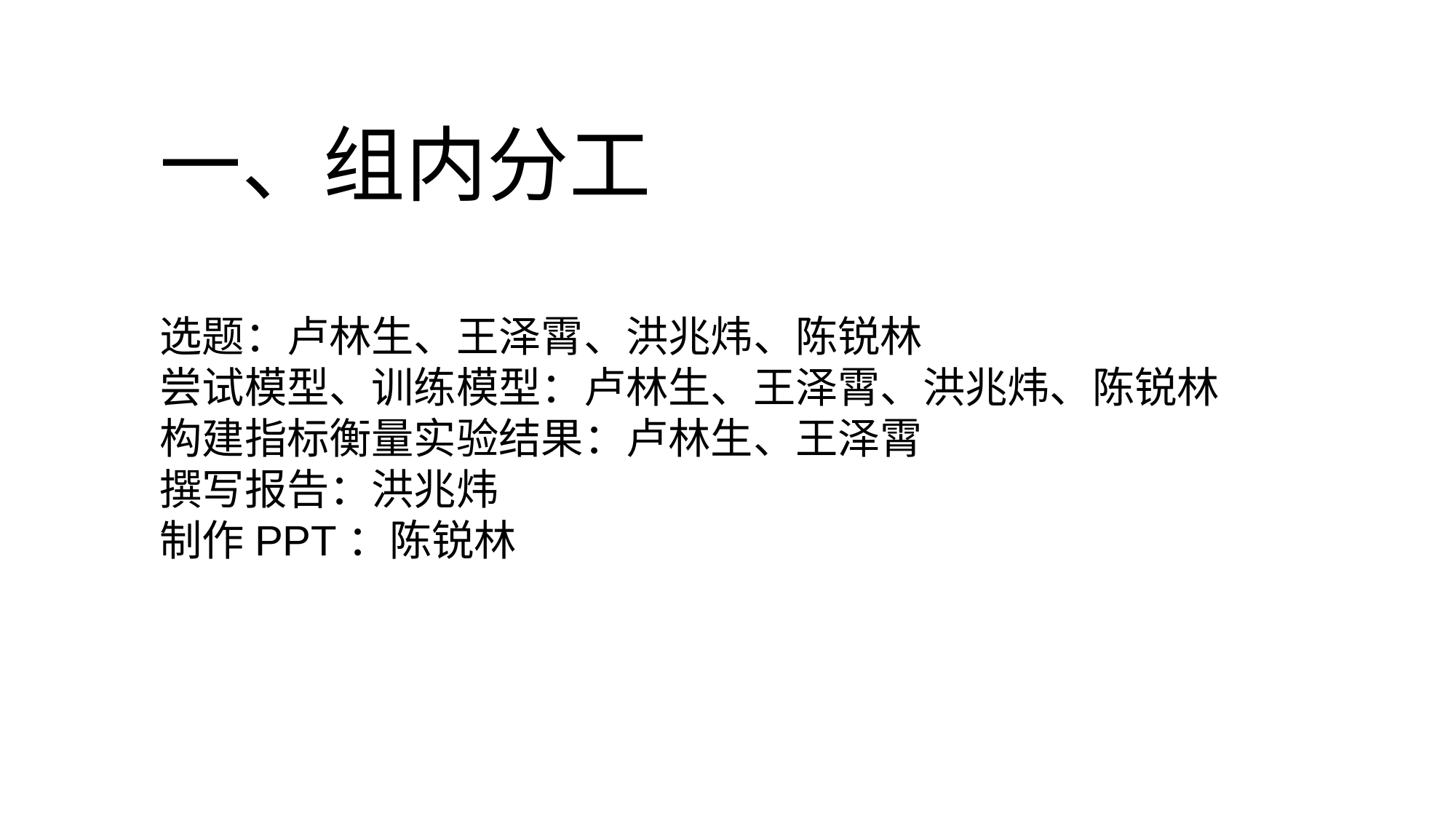

一、组内分工

选题：卢林生、王泽霄、洪兆炜、陈锐林
尝试模型、训练模型：卢林生、王泽霄、洪兆炜、陈锐林
构建指标衡量实验结果：卢林生、王泽霄
撰写报告：洪兆炜
制作PPT：陈锐林